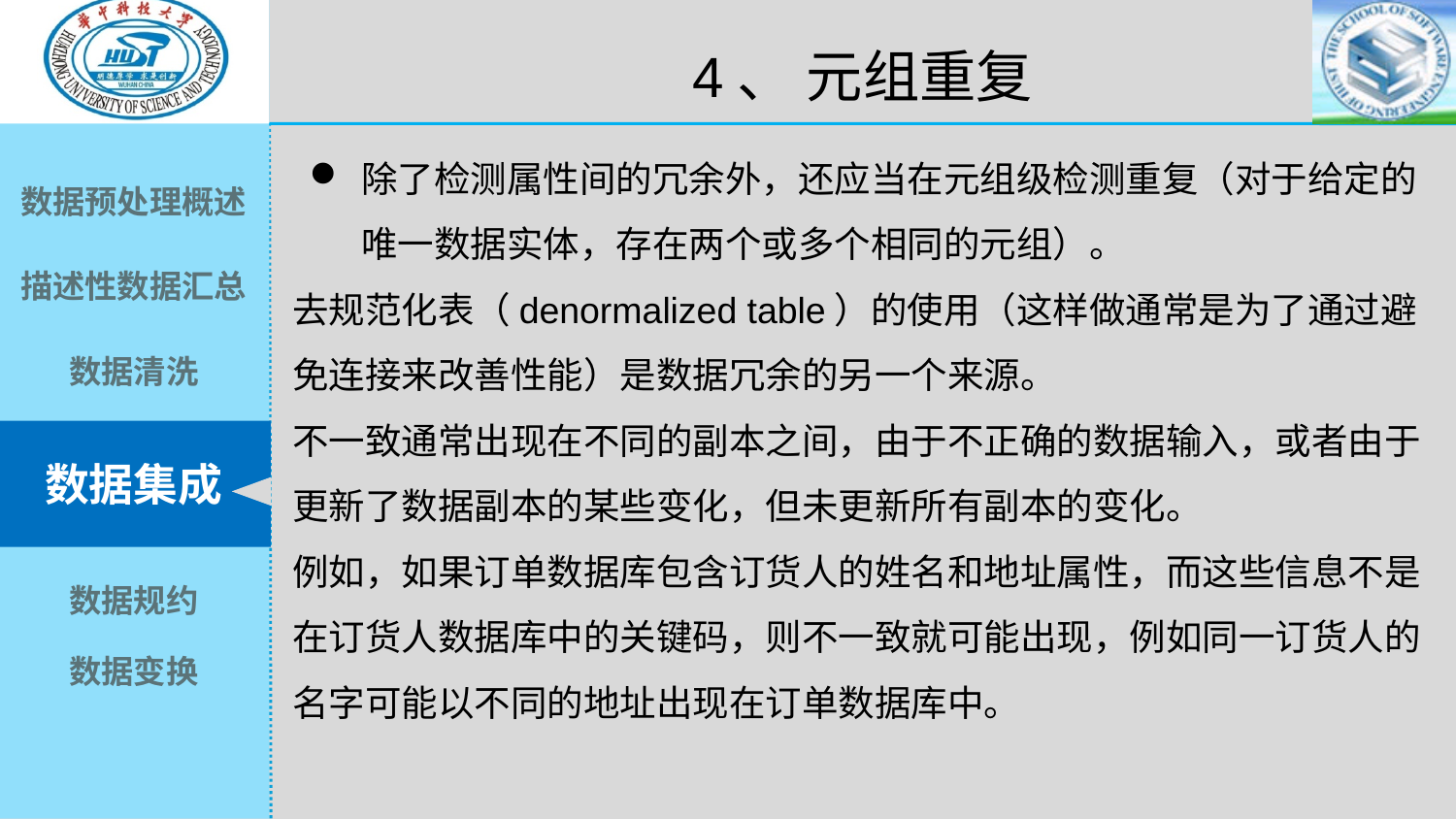

4、 元组重复
除了检测属性间的冗余外，还应当在元组级检测重复（对于给定的唯一数据实体，存在两个或多个相同的元组）。
去规范化表（denormalized table）的使用（这样做通常是为了通过避免连接来改善性能）是数据冗余的另一个来源。
不一致通常出现在不同的副本之间，由于不正确的数据输入，或者由于更新了数据副本的某些变化，但未更新所有副本的变化。
例如，如果订单数据库包含订货人的姓名和地址属性，而这些信息不是在订货人数据库中的关键码，则不一致就可能出现，例如同一订货人的名字可能以不同的地址出现在订单数据库中。